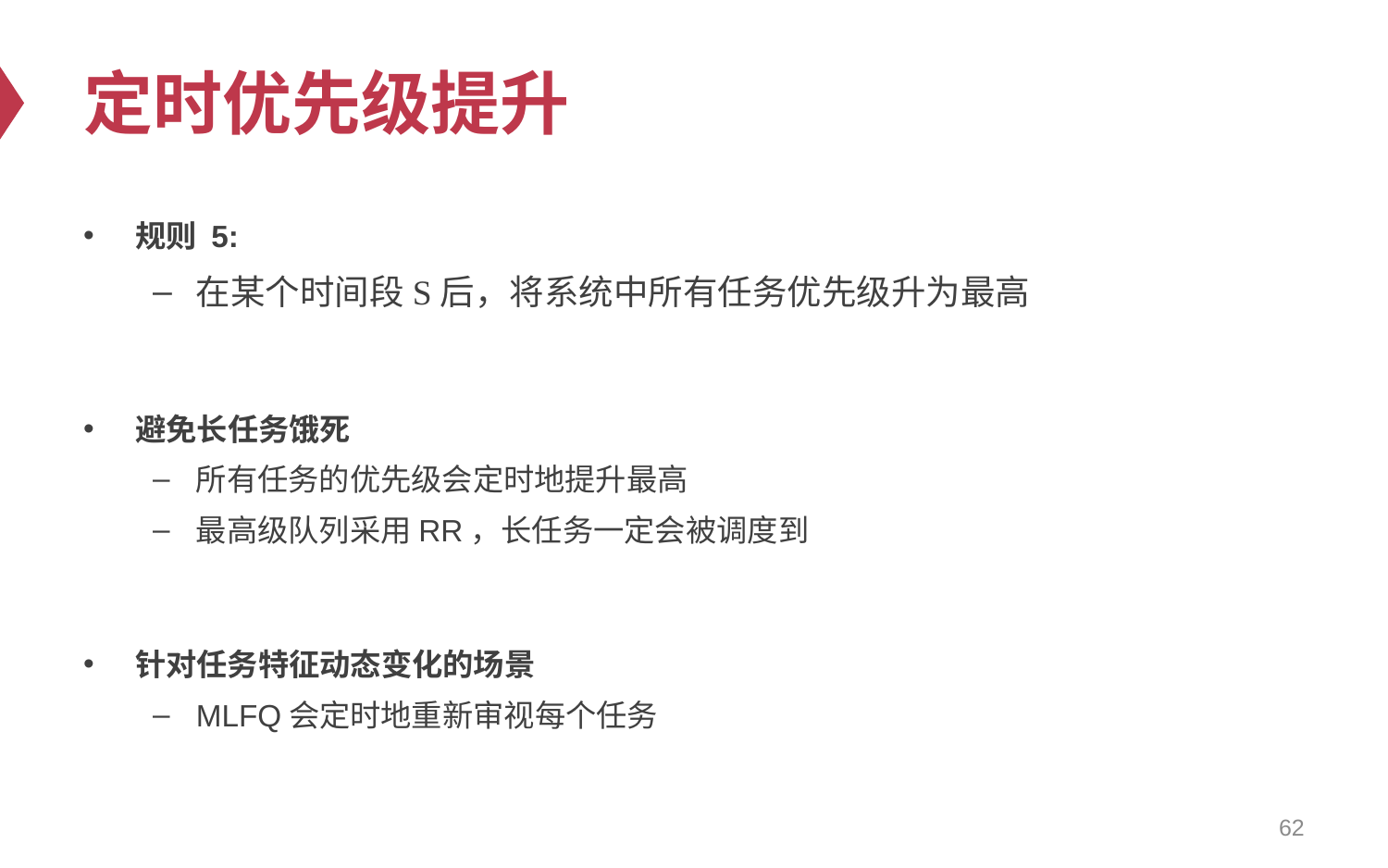

# 定时优先级提升
规则 5:
在某个时间段S后，将系统中所有任务优先级升为最高

避免长任务饿死
所有任务的优先级会定时地提升最高
最高级队列采用RR，长任务一定会被调度到

针对任务特征动态变化的场景
MLFQ会定时地重新审视每个任务
62